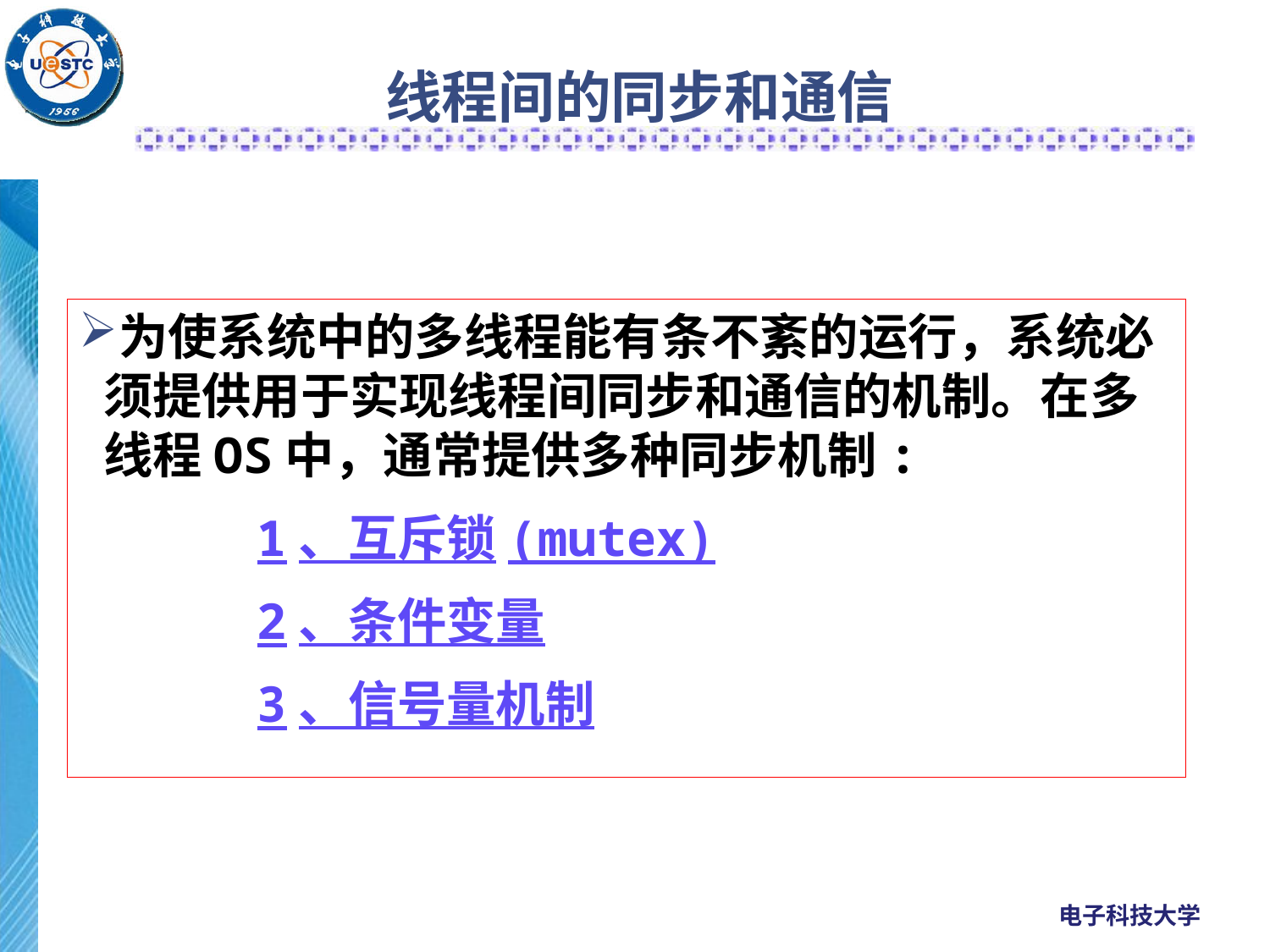

# 线程间的同步和通信
为使系统中的多线程能有条不紊的运行，系统必须提供用于实现线程间同步和通信的机制。在多线程OS中，通常提供多种同步机制:
      1、互斥锁(mutex)
      2、条件变量
      3、信号量机制